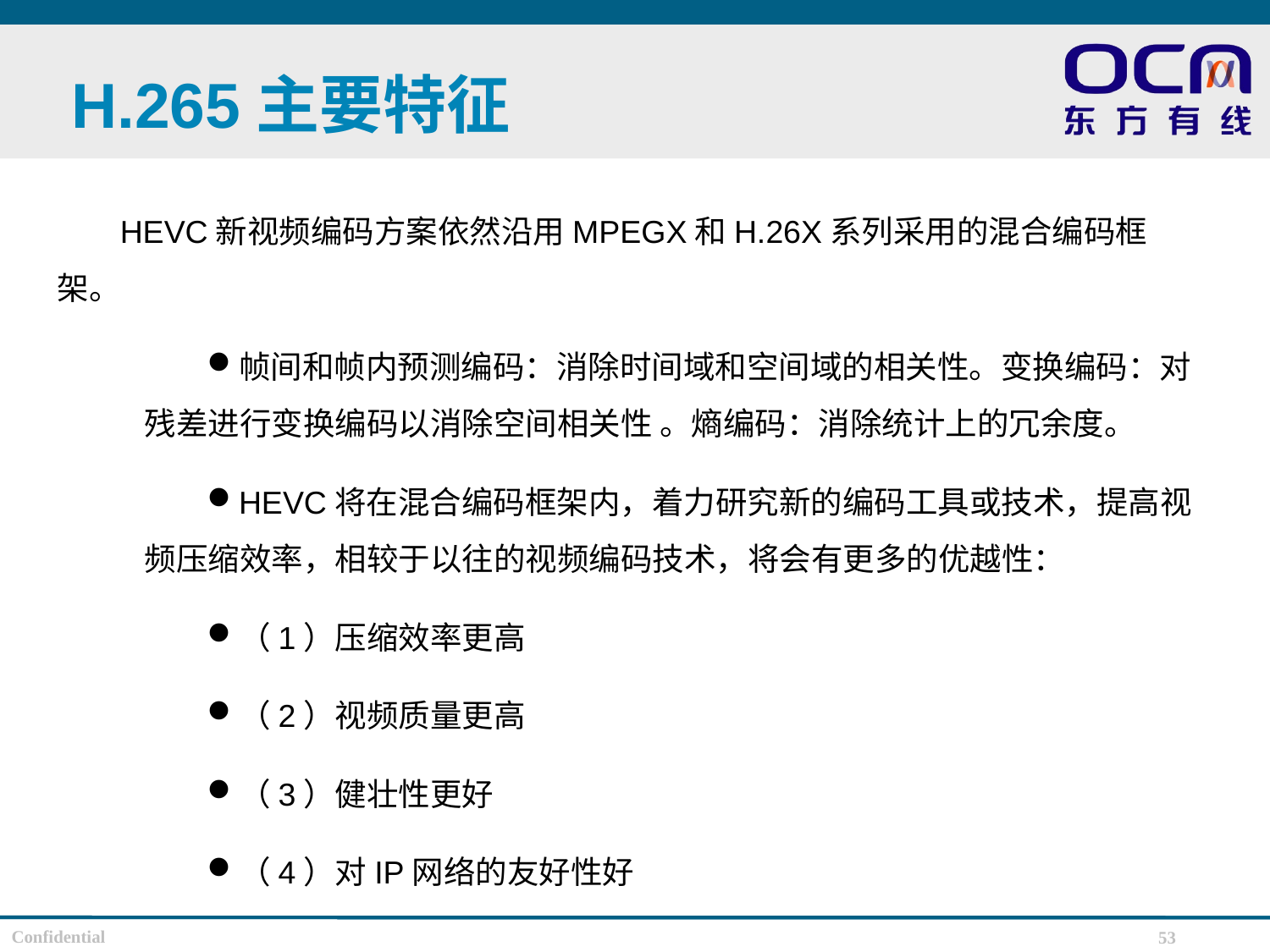

# H.265主要特征
HEVC新视频编码方案依然沿用MPEGX和H.26X系列采用的混合编码框架。
帧间和帧内预测编码：消除时间域和空间域的相关性。变换编码：对残差进行变换编码以消除空间相关性 。熵编码：消除统计上的冗余度。
HEVC将在混合编码框架内，着力研究新的编码工具或技术，提高视频压缩效率，相较于以往的视频编码技术，将会有更多的优越性：
（1）压缩效率更高
（2）视频质量更高
（3）健壮性更好
（4）对IP网络的友好性好